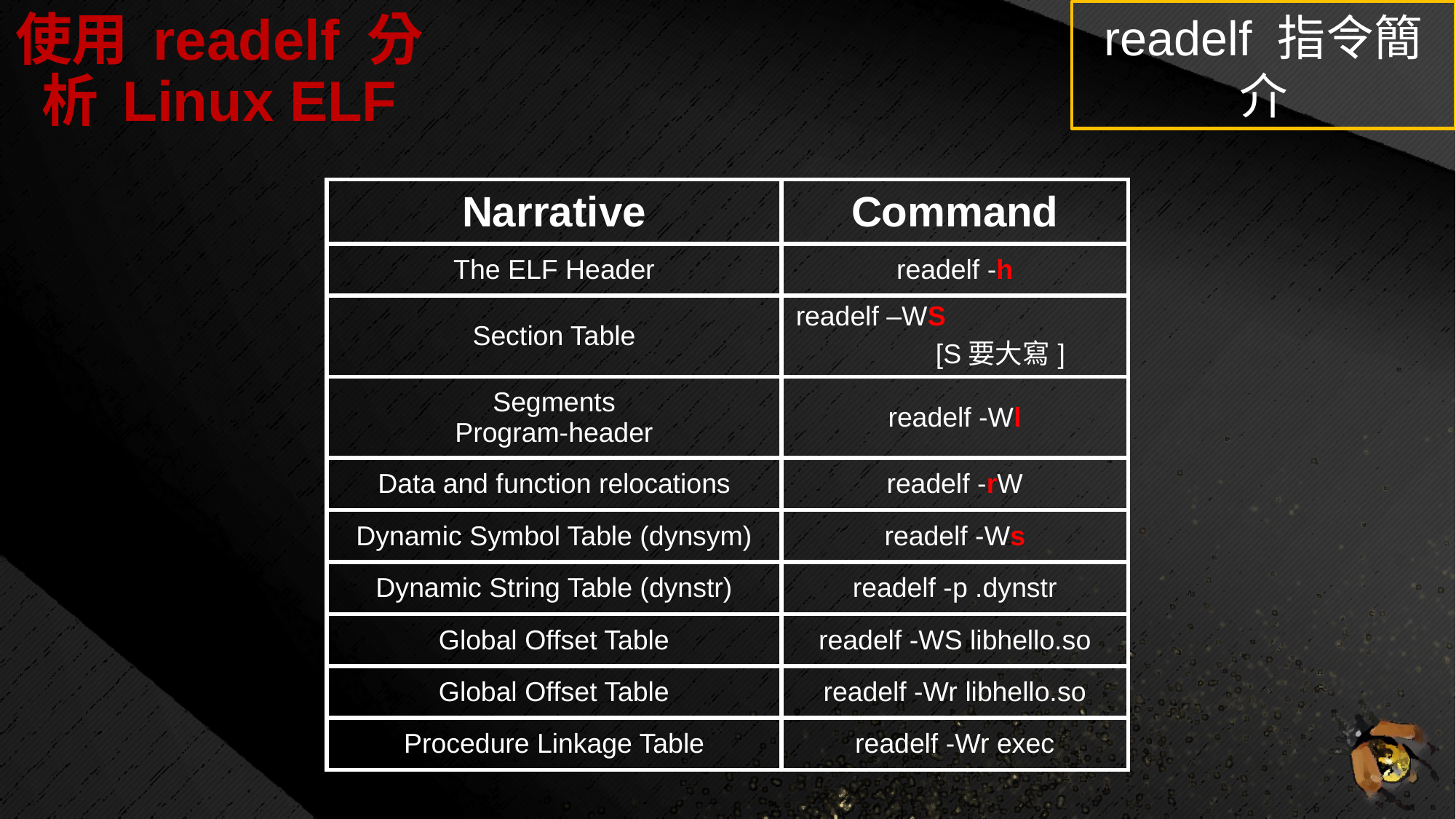

# 使用 readelf 分析 Linux ELF
readelf 指令簡介
| Narrative | Command |
| --- | --- |
| The ELF Header | readelf -h |
| Section Table | readelf –WS [S要大寫] |
| Segments Program-header | readelf -Wl |
| Data and function relocations | readelf -rW |
| Dynamic Symbol Table (dynsym) | readelf -Ws |
| Dynamic String Table (dynstr) | readelf -p .dynstr |
| Global Offset Table | readelf -WS libhello.so |
| Global Offset Table | readelf -Wr libhello.so |
| Procedure Linkage Table | readelf -Wr exec |